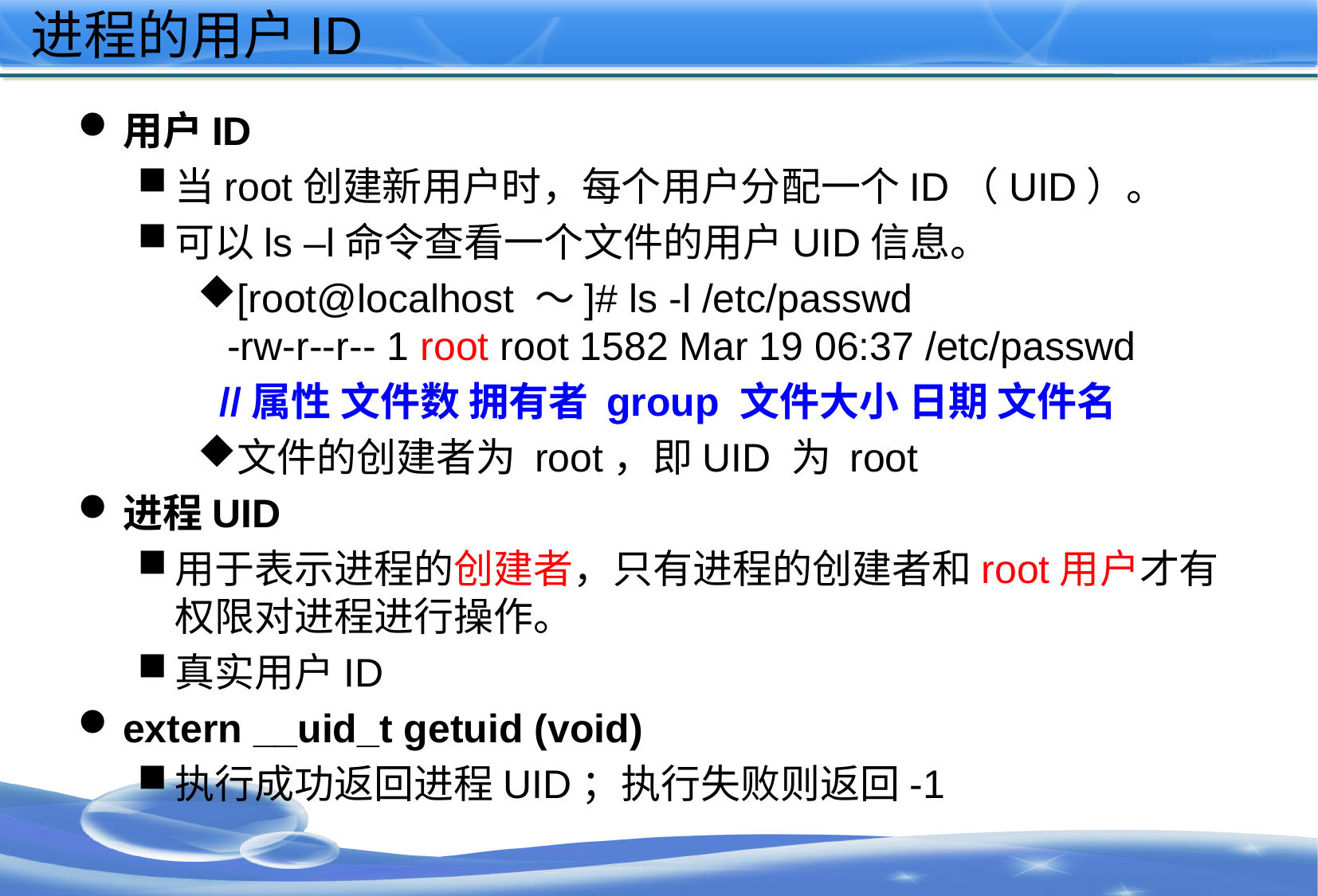

# 进程的用户ID
用户ID
当root创建新用户时，每个用户分配一个ID（UID）。
可以ls –l命令查看一个文件的用户UID信息。
[root@localhost ～]# ls -l /etc/passwd
-rw-r--r-- 1 root root 1582 Mar 19 06:37 /etc/passwd
  //属性 文件数 拥有者 group 文件大小 日期 文件名
文件的创建者为 root，即UID 为 root
进程UID
用于表示进程的创建者，只有进程的创建者和root用户才有权限对进程进行操作。
真实用户ID
extern __uid_t getuid (void)
执行成功返回进程UID；执行失败则返回-1